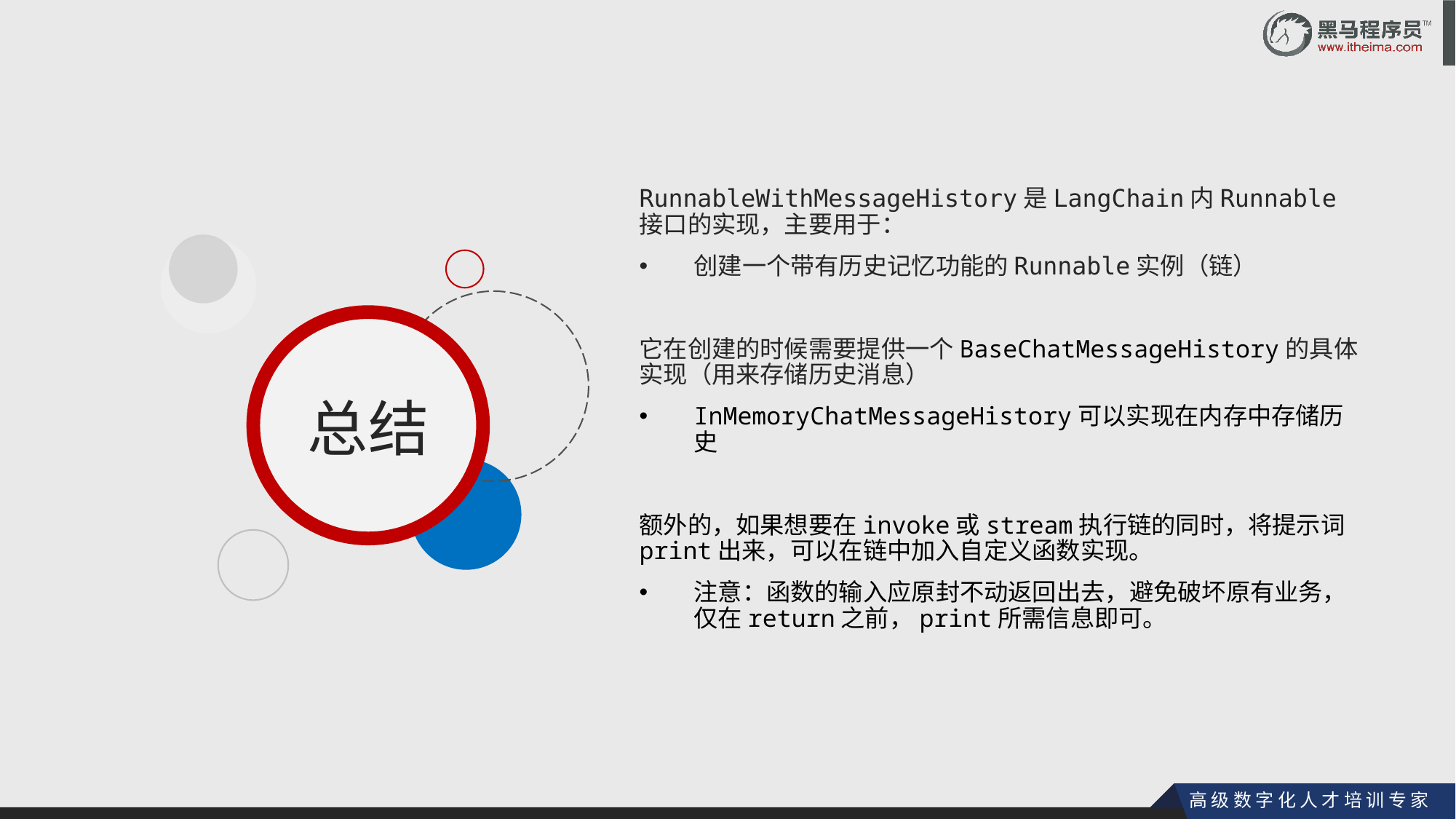

RunnableWithMessageHistory是LangChain内Runnable接口的实现，主要用于：
创建一个带有历史记忆功能的Runnable实例（链）

它在创建的时候需要提供一个BaseChatMessageHistory的具体实现（用来存储历史消息）
InMemoryChatMessageHistory可以实现在内存中存储历史

额外的，如果想要在invoke或stream执行链的同时，将提示词print出来，可以在链中加入自定义函数实现。
注意：函数的输入应原封不动返回出去，避免破坏原有业务，仅在return之前，print所需信息即可。